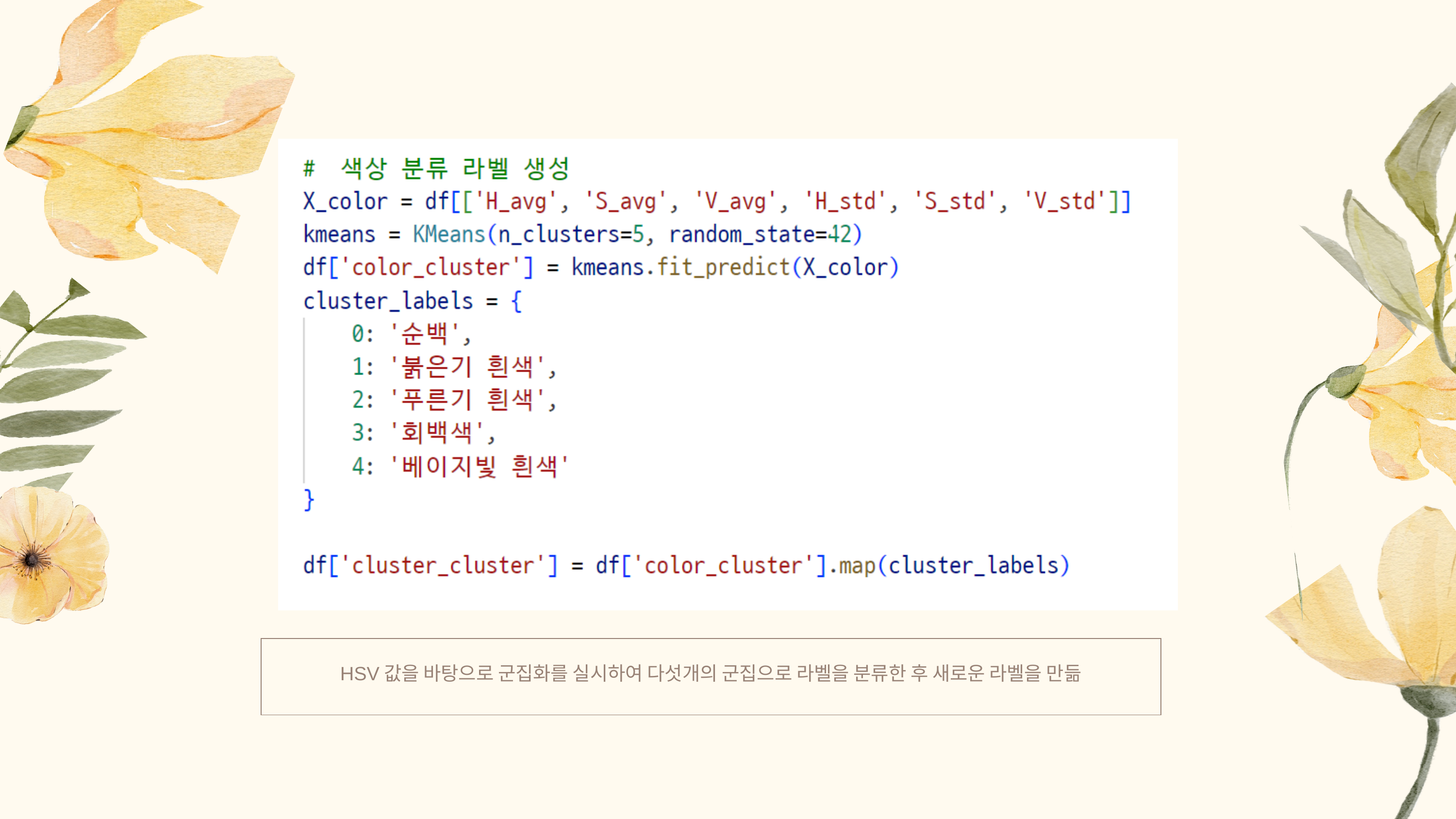

When starting a brainstorming session, setting guidelines ensures a productive and creative idea exchange.

HSV값을 바탕으로 군집화를 실시하여 다섯개의 군집으로 라벨을 분류한 후 새로운 라벨을 만듦